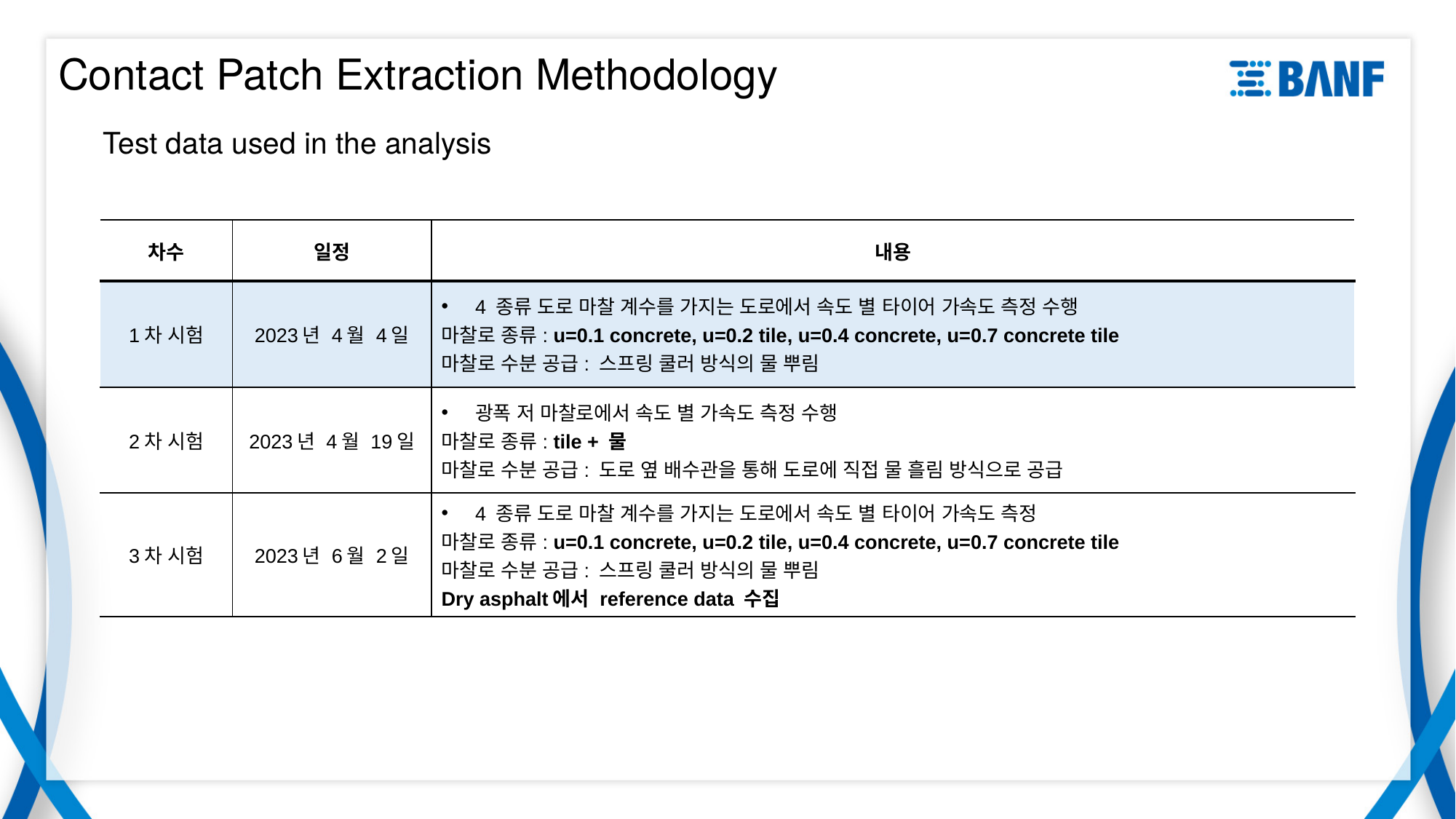

# Contact Patch Extraction Methodology
Test data used in the analysis
| 차수 | 일정 | 내용 |
| --- | --- | --- |
| 1차 시험 | 2023년 4월 4일 | 4 종류 도로 마찰 계수를 가지는 도로에서 속도 별 타이어 가속도 측정 수행 마찰로 종류: u=0.1 concrete, u=0.2 tile, u=0.4 concrete, u=0.7 concrete tile 마찰로 수분 공급: 스프링 쿨러 방식의 물 뿌림 |
| 2차 시험 | 2023년 4월 19일 | 광폭 저 마찰로에서 속도 별 가속도 측정 수행 마찰로 종류: tile + 물 마찰로 수분 공급: 도로 옆 배수관을 통해 도로에 직접 물 흘림 방식으로 공급 |
| 3차 시험 | 2023년 6월 2일 | 4 종류 도로 마찰 계수를 가지는 도로에서 속도 별 타이어 가속도 측정 마찰로 종류: u=0.1 concrete, u=0.2 tile, u=0.4 concrete, u=0.7 concrete tile 마찰로 수분 공급: 스프링 쿨러 방식의 물 뿌림 Dry asphalt에서 reference data 수집 |